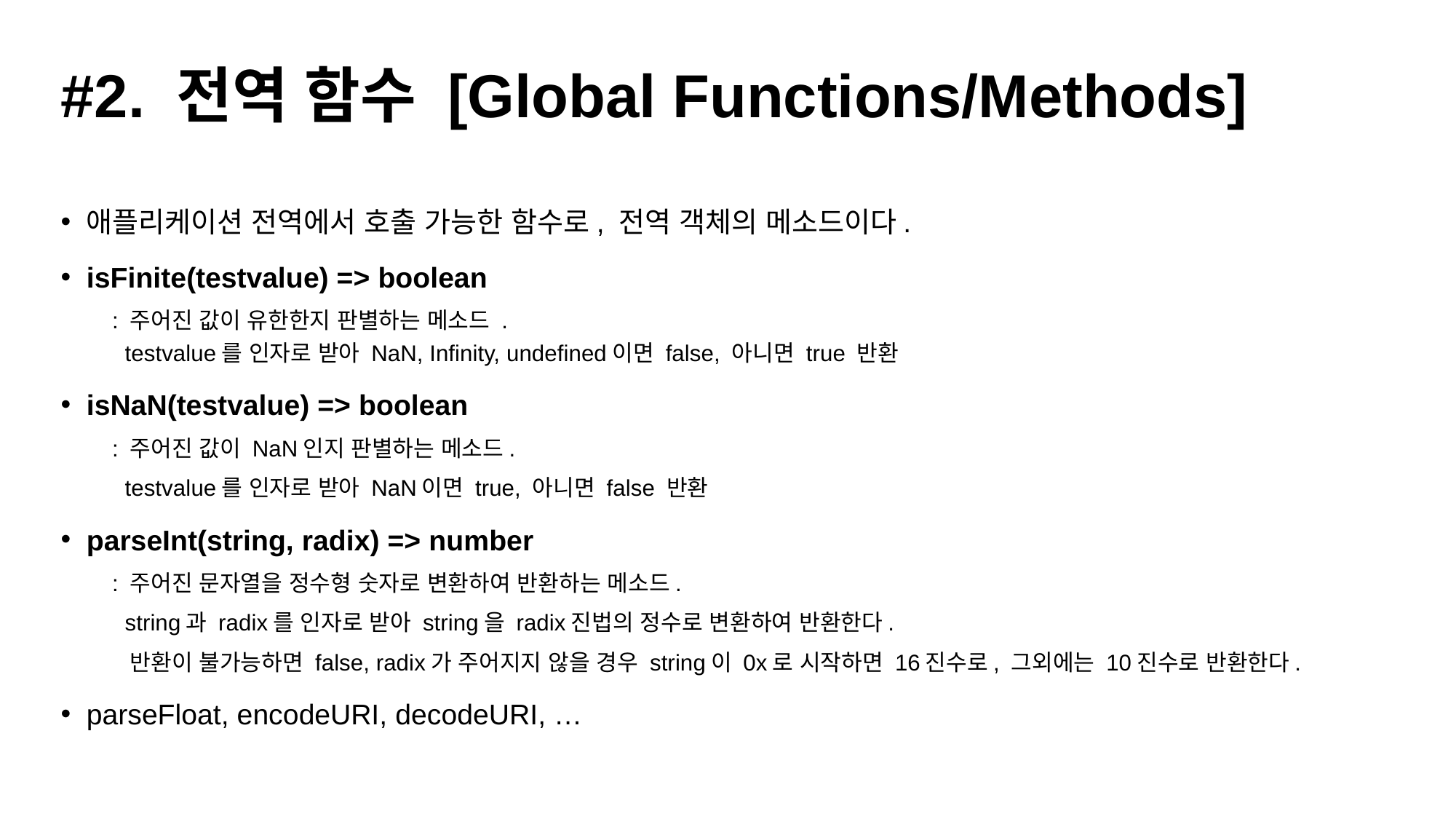

# #2. 전역 함수 [Global Functions/Methods]
애플리케이션 전역에서 호출 가능한 함수로, 전역 객체의 메소드이다.
isFinite(testvalue) => boolean
: 주어진 값이 유한한지 판별하는 메소드 .
  testvalue를 인자로 받아 NaN, Infinity, undefined이면 false, 아니면 true 반환
isNaN(testvalue) => boolean
: 주어진 값이 NaN인지 판별하는 메소드.
  testvalue를 인자로 받아 NaN이면 true, 아니면 false 반환
parseInt(string, radix) => number
: 주어진 문자열을 정수형 숫자로 변환하여 반환하는 메소드.
  string과 radix를 인자로 받아 string을 radix진법의 정수로 변환하여 반환한다.
  반환이 불가능하면 false, radix가 주어지지 않을 경우 string이 0x로 시작하면 16진수로, 그외에는 10진수로 반환한다.
parseFloat, encodeURI, decodeURI, …